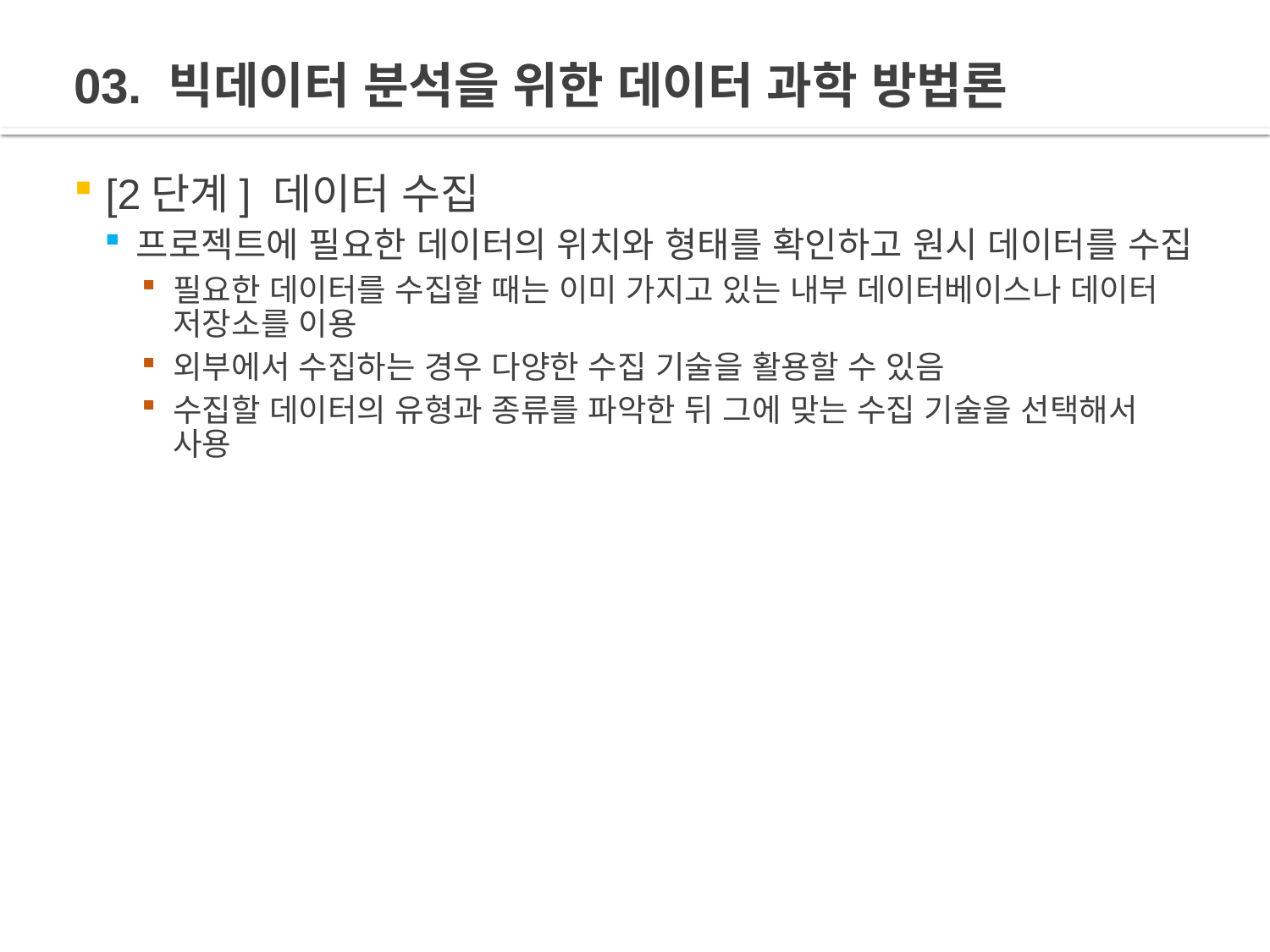

# 03. 빅데이터 분석을 위한 데이터 과학 방법론
[2단계] 데이터 수집
프로젝트에 필요한 데이터의 위치와 형태를 확인하고 원시 데이터를 수집
필요한 데이터를 수집할 때는 이미 가지고 있는 내부 데이터베이스나 데이터 저장소를 이용
외부에서 수집하는 경우 다양한 수집 기술을 활용할 수 있음
수집할 데이터의 유형과 종류를 파악한 뒤 그에 맞는 수집 기술을 선택해서 사용